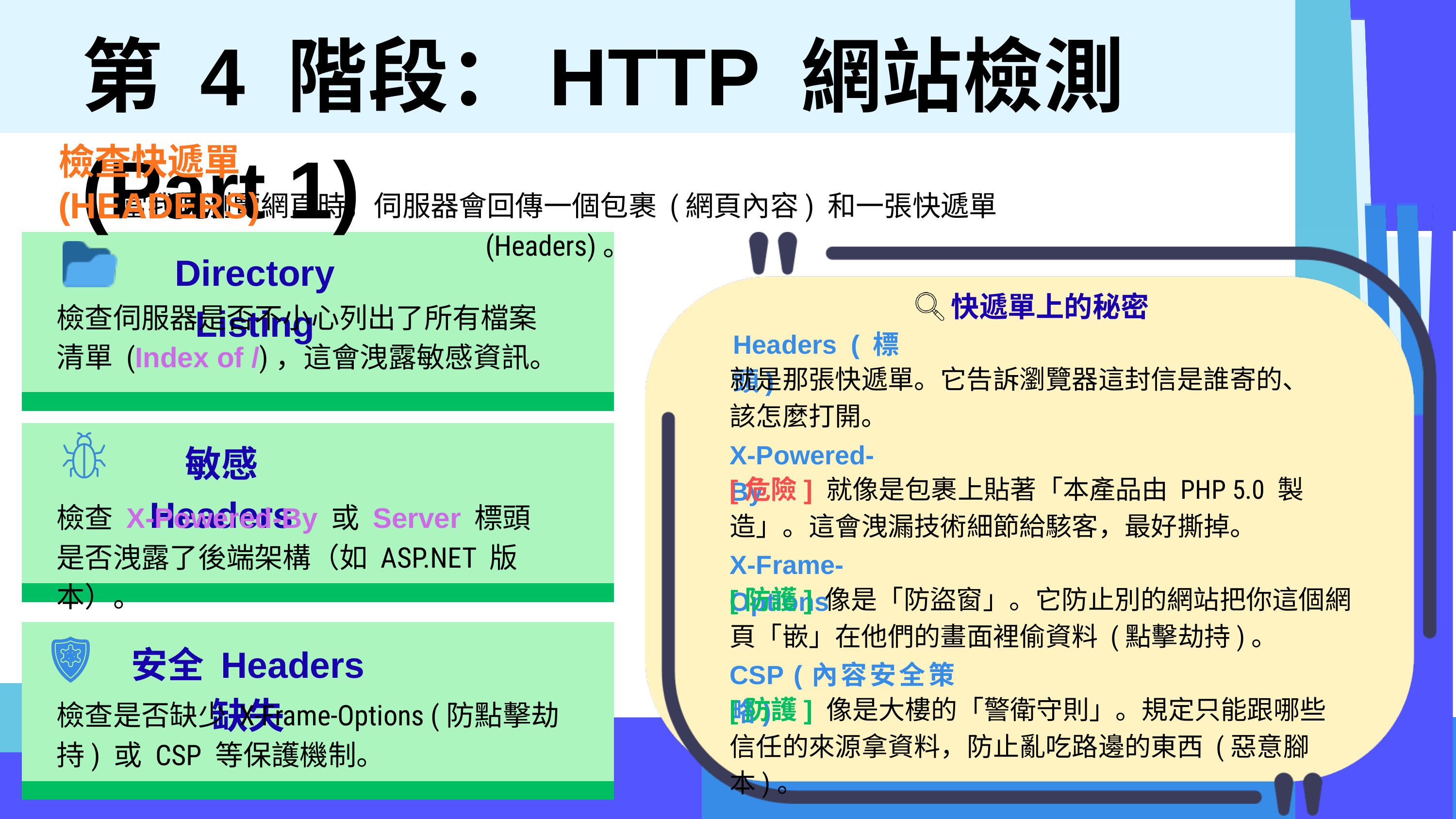

第 4 階段：HTTP 網站檢測 (Part 1)
檢查快遞單 (HEADERS)
當我們瀏覽網頁時，伺服器會回傳一個包裹 (網頁內容) 和一張快遞單 (Headers)。

Directory Listing
檢查伺服器是否不小心列出了所有檔案清單 (Index of /)，這會洩露敏感資訊。

快遞單上的秘密

Headers (標頭)

就是那張快遞單。它告訴瀏覽器這封信是誰寄的、該怎麼打開。

敏感 Headers
檢查 X-Powered-By 或 Server 標頭是否洩露了後端架構（如 ASP.NET 版本）。

X-Powered-By
[危險] 就像是包裹上貼著「本產品由 PHP 5.0 製造」。這會洩漏技術細節給駭客，最好撕掉。
X-Frame-Options
[防護] 像是「防盜窗」。它防止別的網站把你這個網頁「嵌」在他們的畫面裡偷資料 (點擊劫持)。

安全 Headers 缺失

檢查是否缺少 X-Frame-Options (防點擊劫持) 或 CSP 等保護機制。

CSP (內容安全策略)

[防護] 像是大樓的「警衛守則」。規定只能跟哪些信任的來源拿資料，防止亂吃路邊的東西 (惡意腳本)。